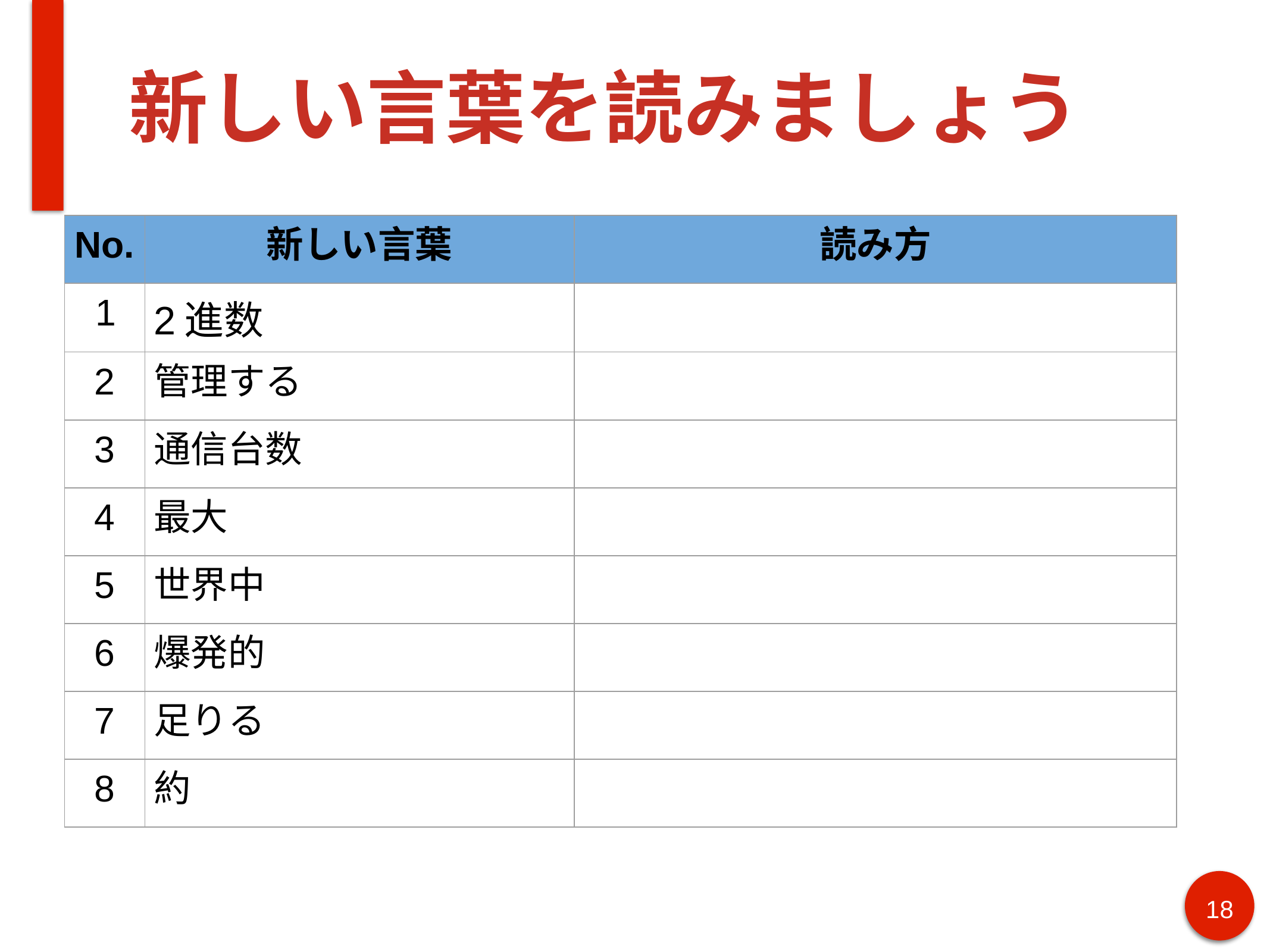

# 新しい言葉を読みましょう
| No. | 新しい言葉 | 読み方 |
| --- | --- | --- |
| 1 | 2進数 |  |
| 2 | 管理する |  |
| 3 | 通信台数 |  |
| 4 | 最大 |  |
| 5 | 世界中 |  |
| 6 | 爆発的 |  |
| 7 | 足りる |  |
| 8 | 約 |  |
18